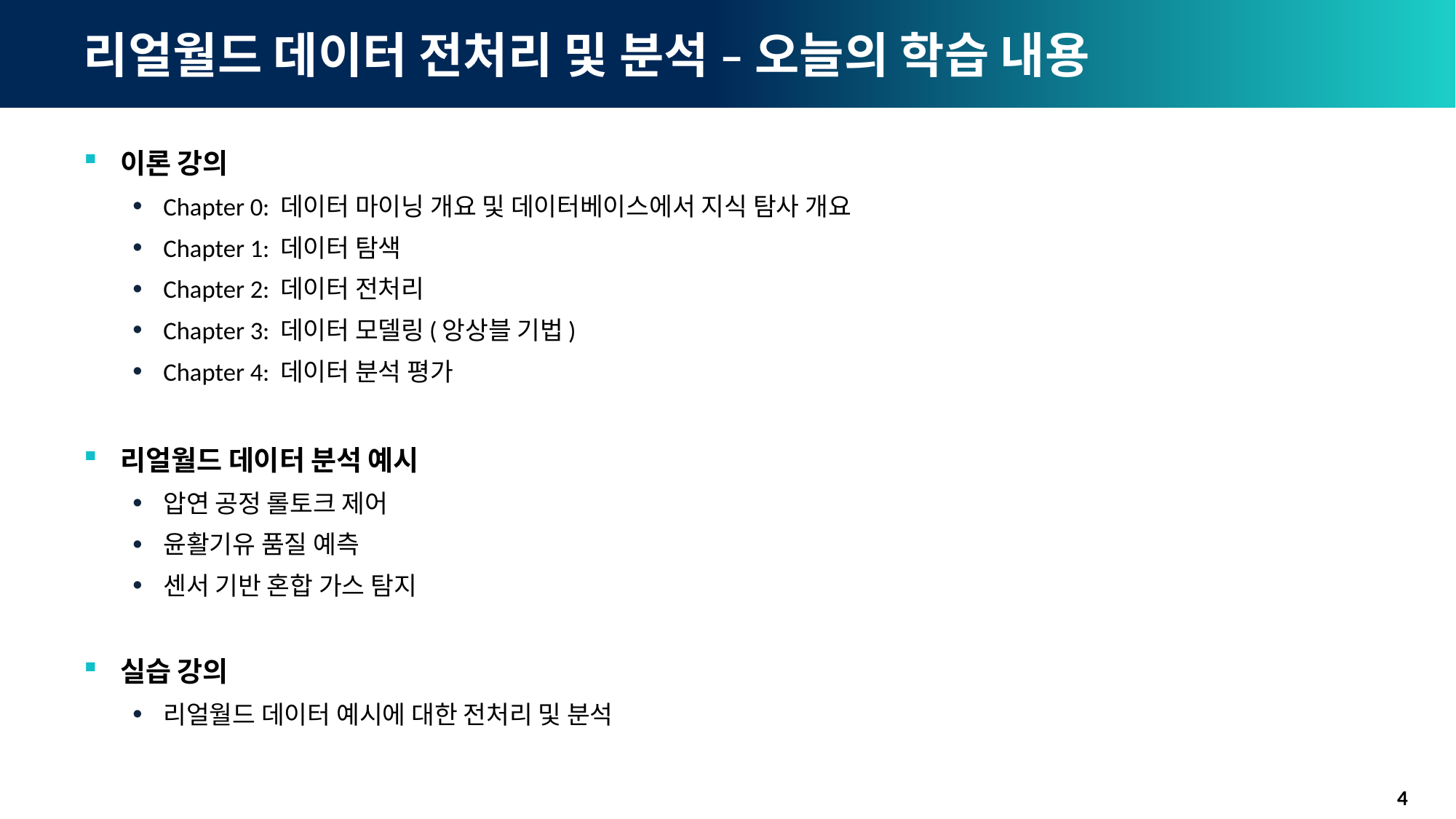

# 리얼월드 데이터 전처리 및 분석 – 오늘의 학습 내용
이론 강의
Chapter 0: 데이터 마이닝 개요 및 데이터베이스에서 지식 탐사 개요
Chapter 1: 데이터 탐색
Chapter 2: 데이터 전처리
Chapter 3: 데이터 모델링(앙상블 기법)
Chapter 4: 데이터 분석 평가

리얼월드 데이터 분석 예시
압연 공정 롤토크 제어
윤활기유 품질 예측
센서 기반 혼합 가스 탐지

실습 강의
리얼월드 데이터 예시에 대한 전처리 및 분석
4